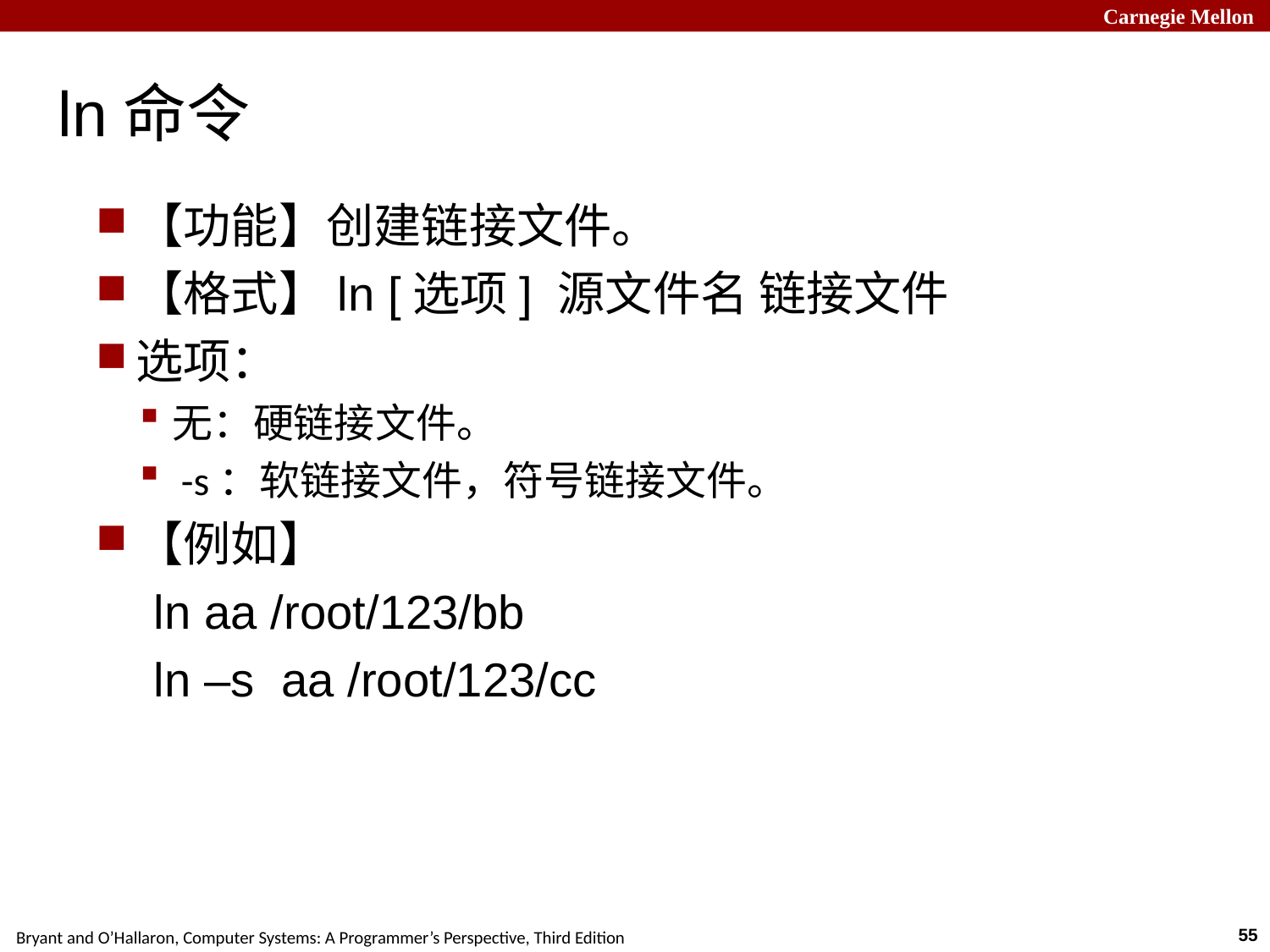

# ln命令
【功能】创建链接文件。
【格式】ln [选项] 源文件名 链接文件
选项：
无：硬链接文件。
 -s：软链接文件，符号链接文件。
【例如】
    ln aa /root/123/bb
    ln –s  aa /root/123/cc